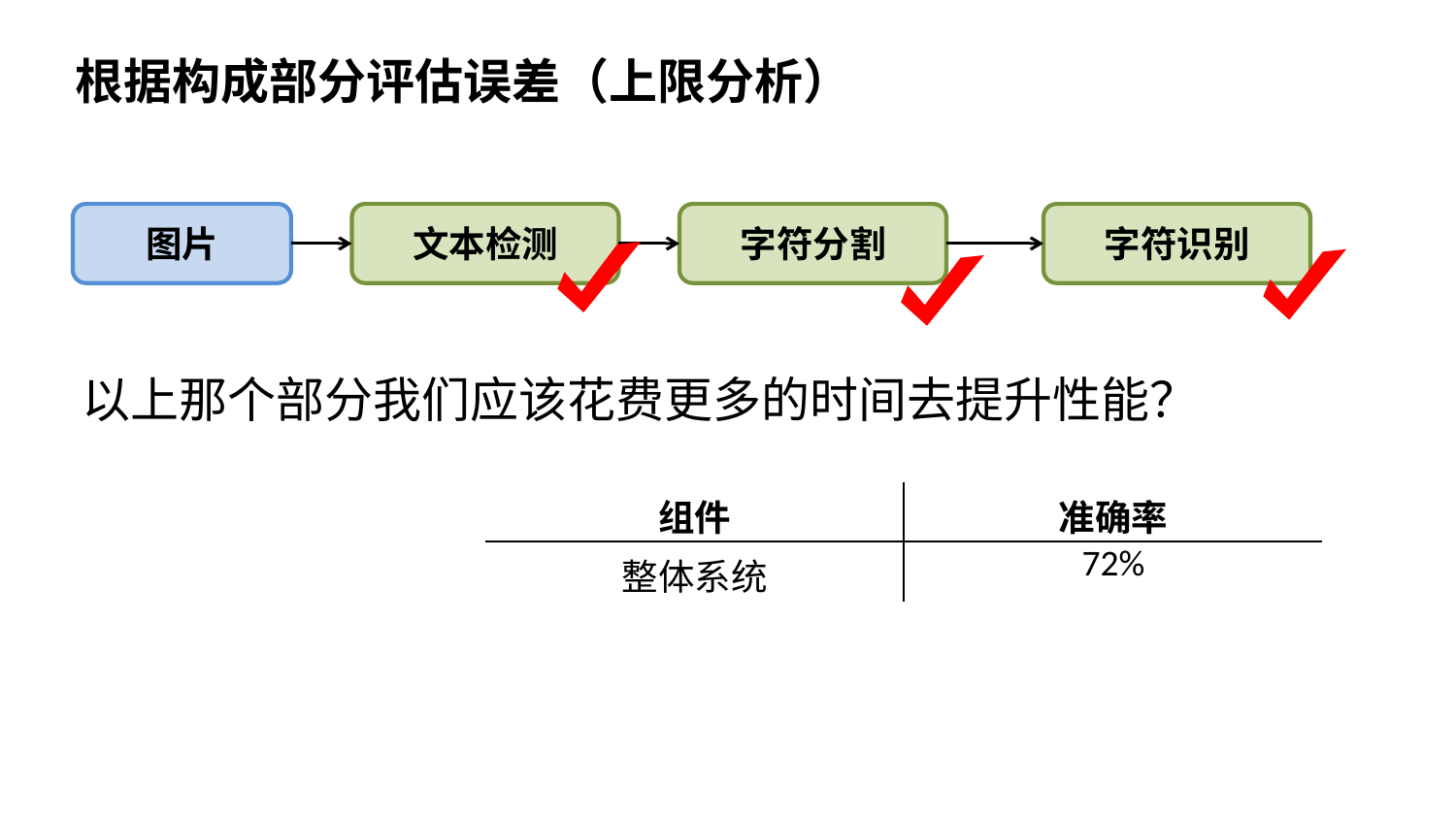

根据构成部分评估误差（上限分析）
图片
文本检测
字符识别
字符分割

以上那个部分我们应该花费更多的时间去提升性能？
| 组件 | 准确率 |
| --- | --- |
| 整体系统 | 72% |
| Text detection | 89% |
| Character segmentation | 90% |
| Character recognition | 100% |